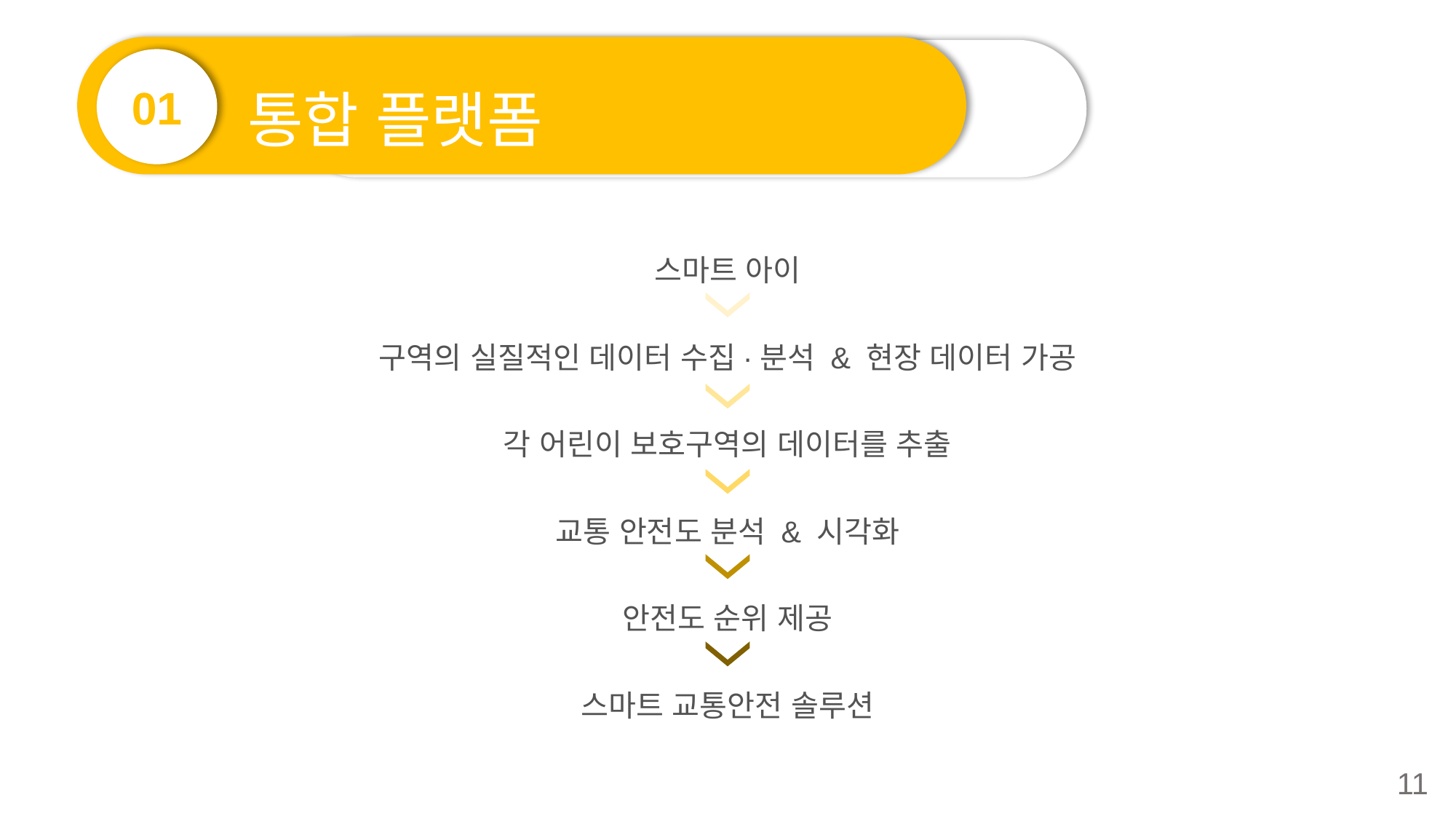

통합 플랫폼

01
스마트 아이
구역의 실질적인 데이터 수집·분석 & 현장 데이터 가공
각 어린이 보호구역의 데이터를 추출
교통 안전도 분석 & 시각화
안전도 순위 제공
스마트 교통안전 솔루션

11